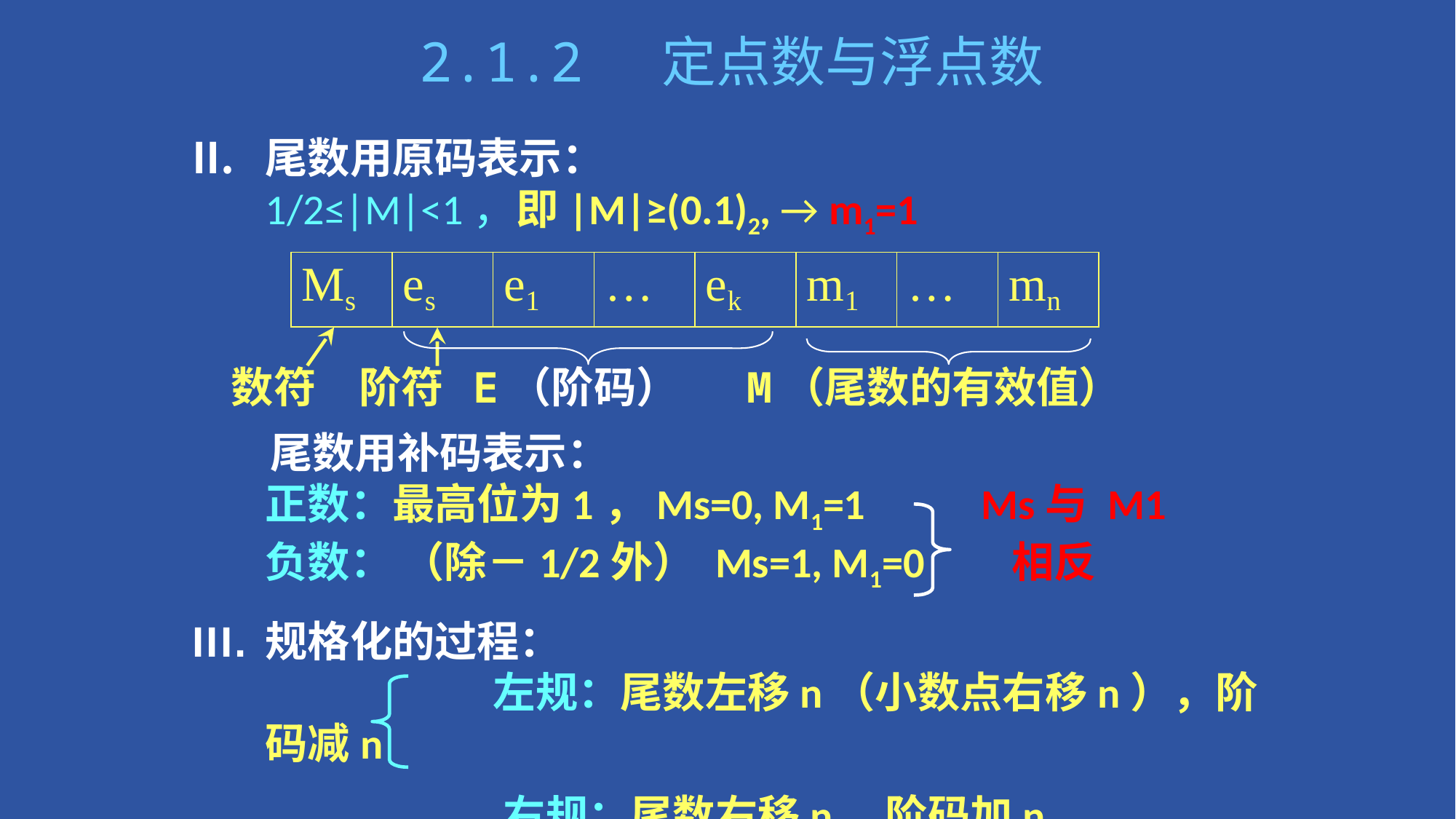

2.1.2  定点数与浮点数
尾数用原码表示：
1/2≤|M|<1，即|M|≥(0.1)2, → m1=1

       尾数用补码表示：
正数：最高位为1，Ms=0, M1=1            Ms与 M1
负数： （除－1/2外） Ms=1, M1=0        相反
规格化的过程：
		 左规：尾数左移n（小数点右移n），阶码减n
			 右规：尾数右移n，阶码加n

| Ms | es | e1 | … | ek | m1 | … | mn |
| --- | --- | --- | --- | --- | --- | --- | --- |

 数符	    阶符  E（阶码）      M（尾数的有效值）